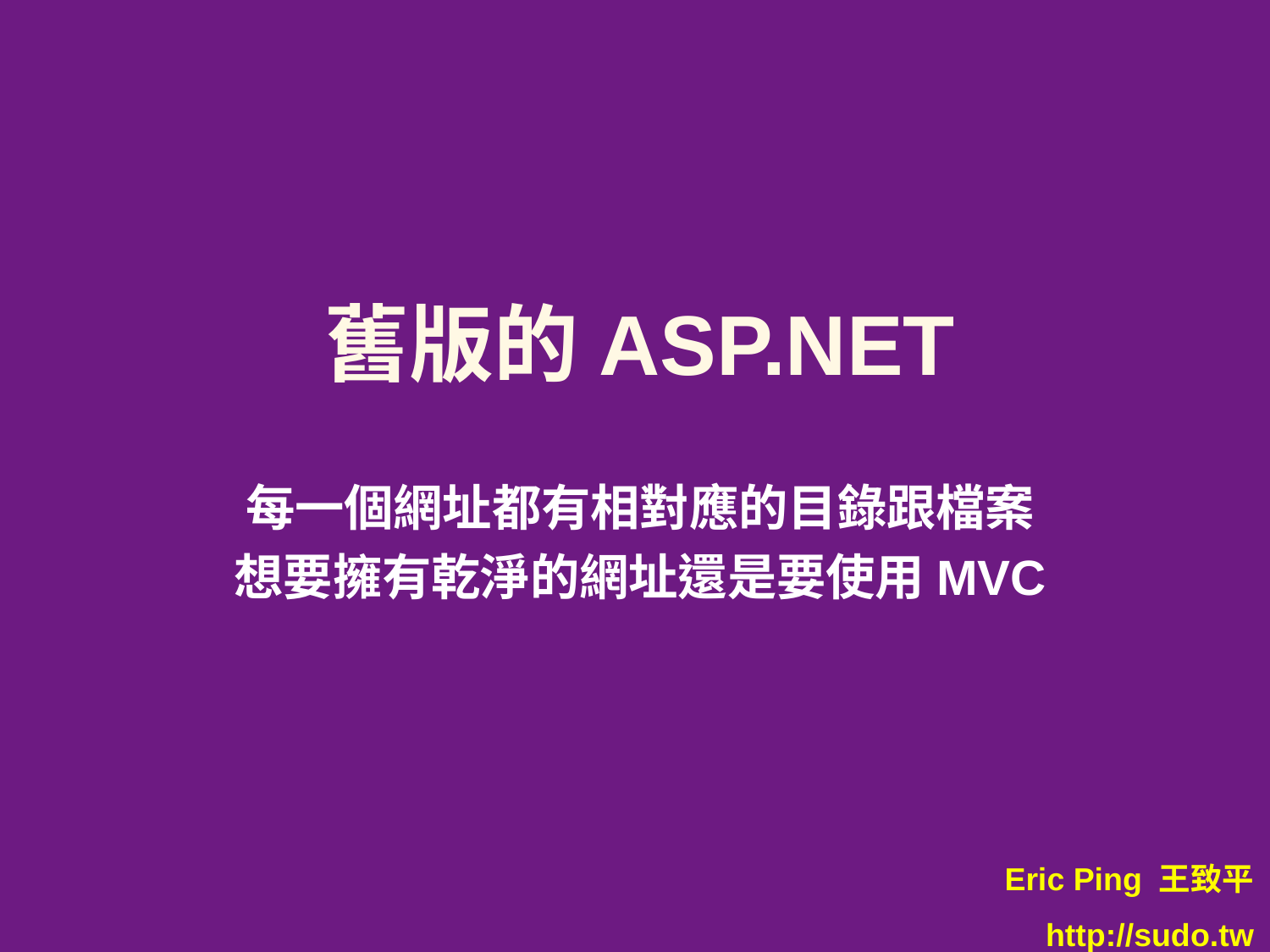

# 舊版的ASP.NET
每一個網址都有相對應的目錄跟檔案
想要擁有乾淨的網址還是要使用MVC